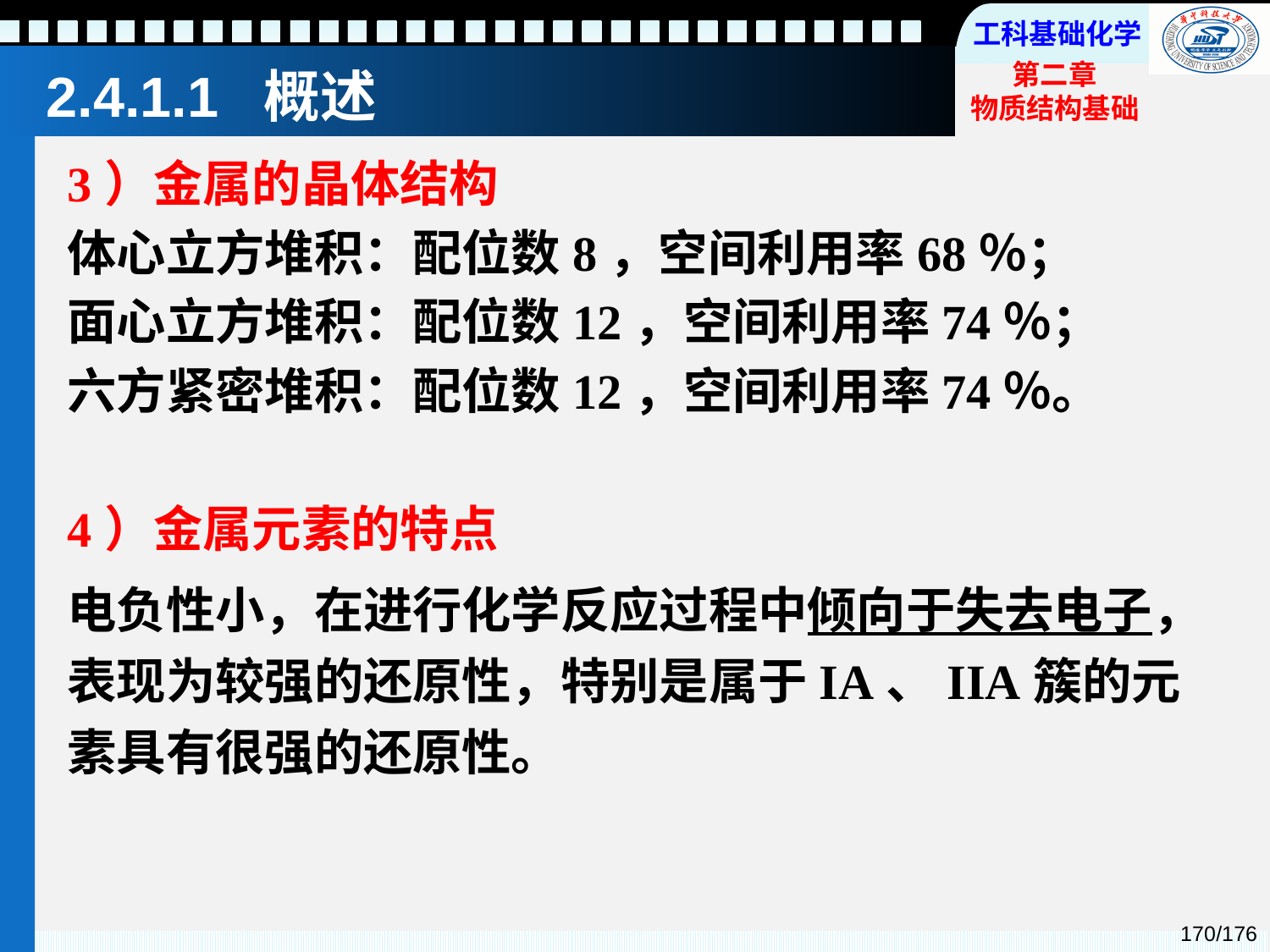

2.4.1.1  概述
3）金属的晶体结构
体心立方堆积：配位数8，空间利用率68％；
面心立方堆积：配位数12，空间利用率74％；
六方紧密堆积：配位数12，空间利用率74％。

4）金属元素的特点
电负性小，在进行化学反应过程中倾向于失去电子，表现为较强的还原性，特别是属于IA、IIA簇的元素具有很强的还原性。